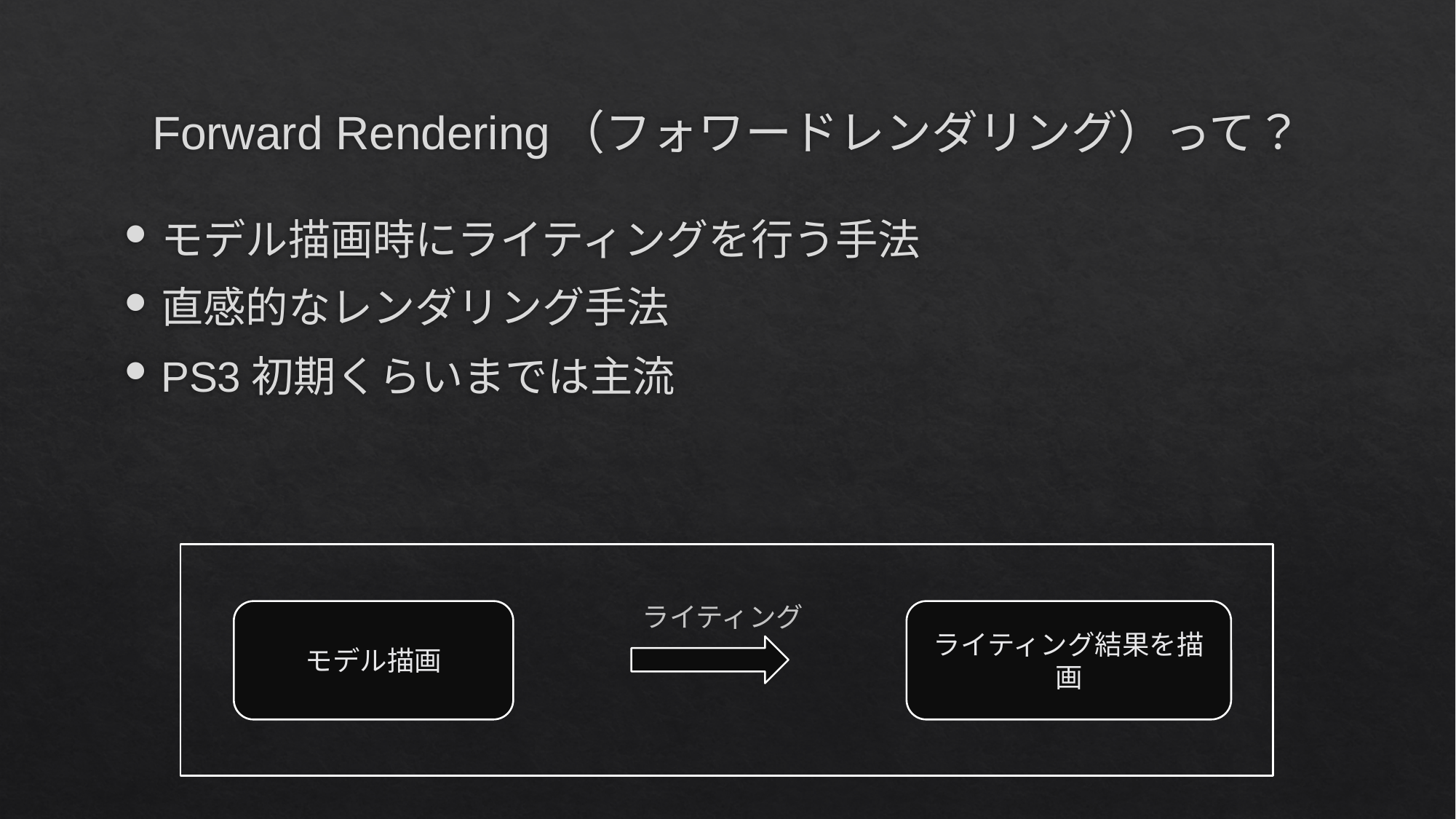

# Forward Rendering（フォワードレンダリング）って？
モデル描画時にライティングを行う手法
直感的なレンダリング手法
PS3初期くらいまでは主流

ライティング
モデル描画
ライティング結果を描画